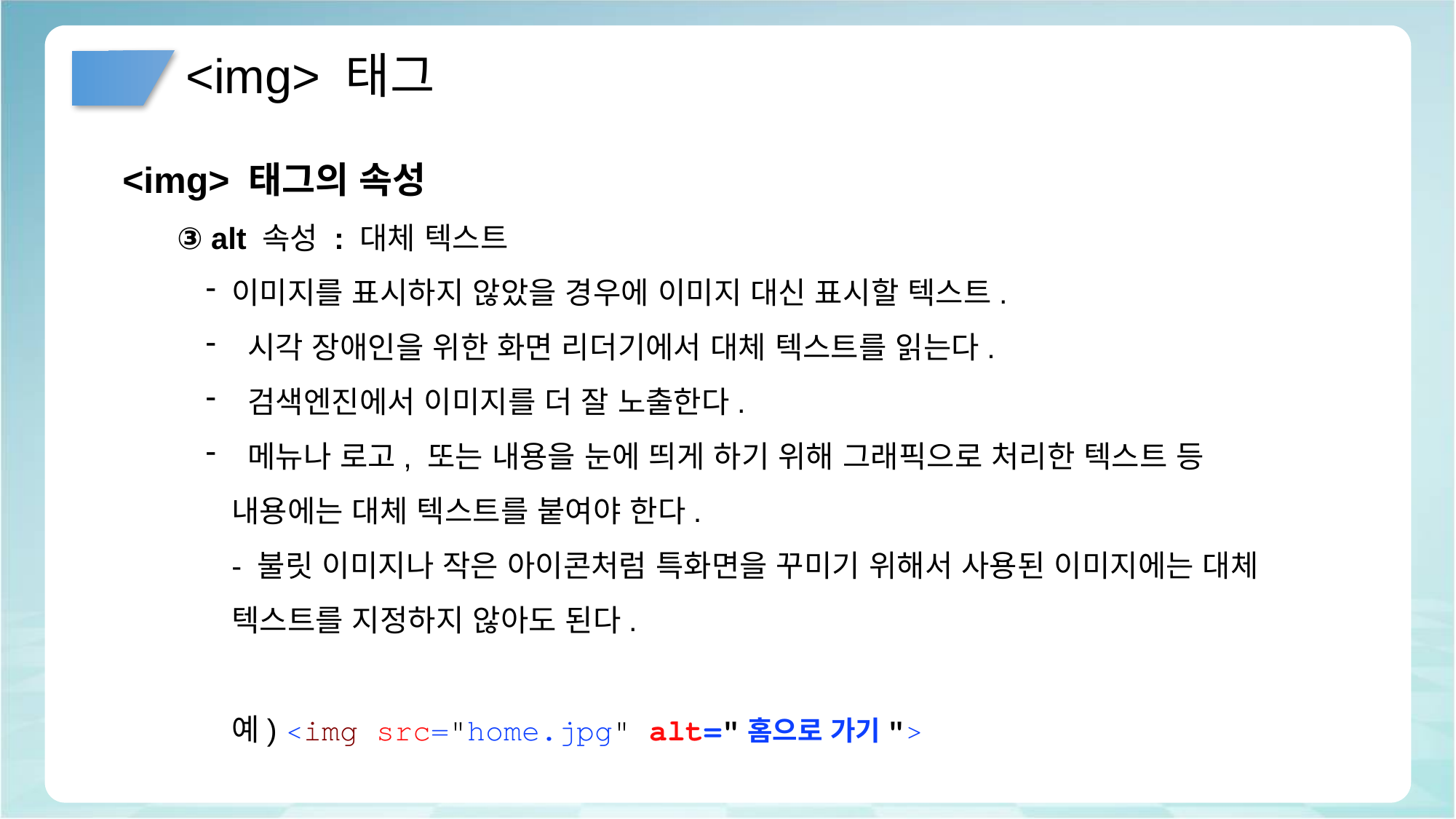

# <img> 태그
<img> 태그의 속성
③ alt 속성 : 대체 텍스트
이미지를 표시하지 않았을 경우에 이미지 대신 표시할 텍스트.
 시각 장애인을 위한 화면 리더기에서 대체 텍스트를 읽는다.
 검색엔진에서 이미지를 더 잘 노출한다.
 메뉴나 로고, 또는 내용을 눈에 띄게 하기 위해 그래픽으로 처리한 텍스트 등 내용에는 대체 텍스트를 붙여야 한다.
- 불릿 이미지나 작은 아이콘처럼 특화면을 꾸미기 위해서 사용된 이미지에는 대체 텍스트를 지정하지 않아도 된다.

예) <img src="home.jpg" alt="홈으로 가기">